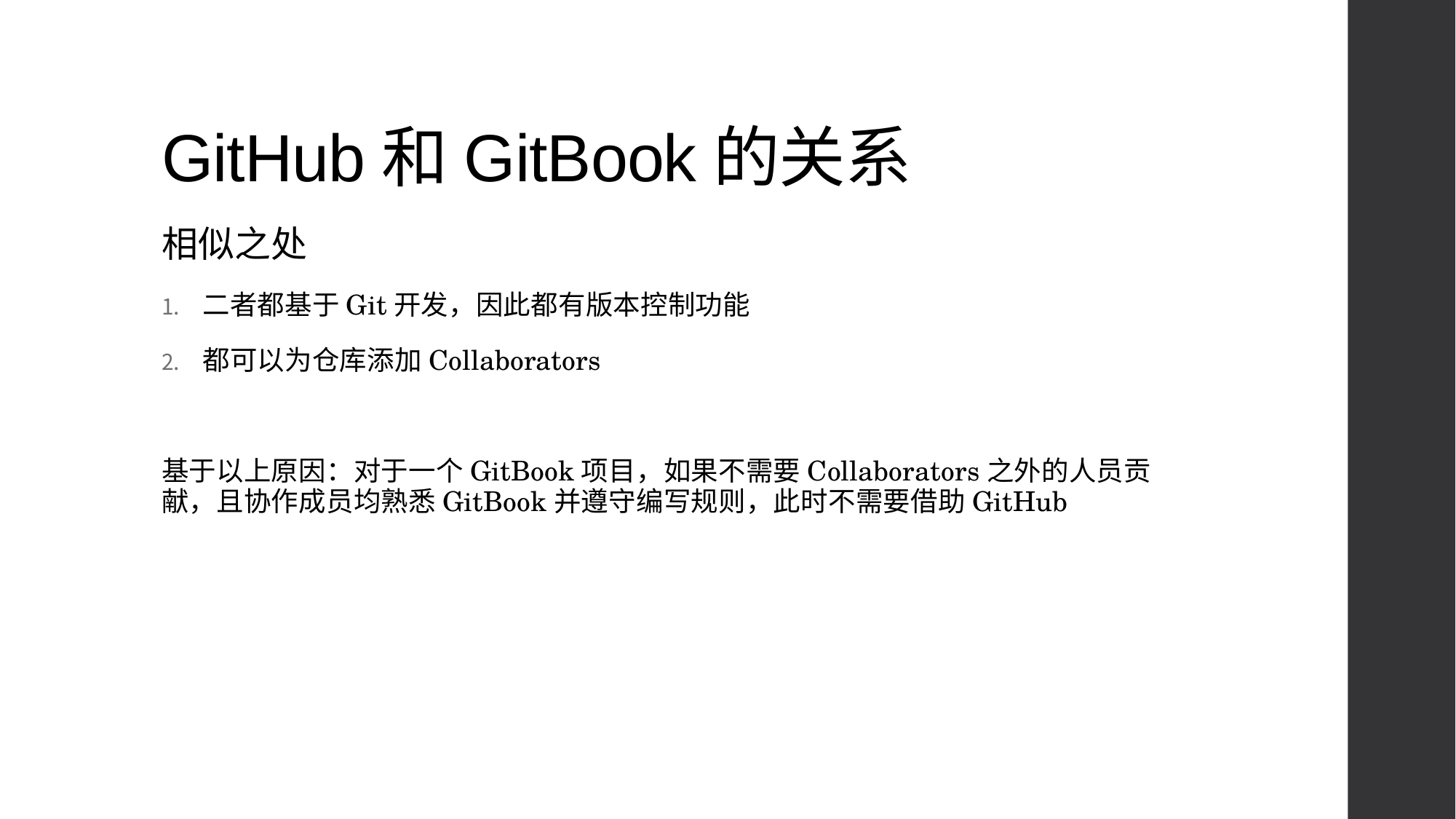

# GitHub和GitBook的关系
相似之处
二者都基于Git开发，因此都有版本控制功能
都可以为仓库添加Collaborators

基于以上原因：对于一个GitBook项目，如果不需要Collaborators之外的人员贡献，且协作成员均熟悉GitBook并遵守编写规则，此时不需要借助GitHub